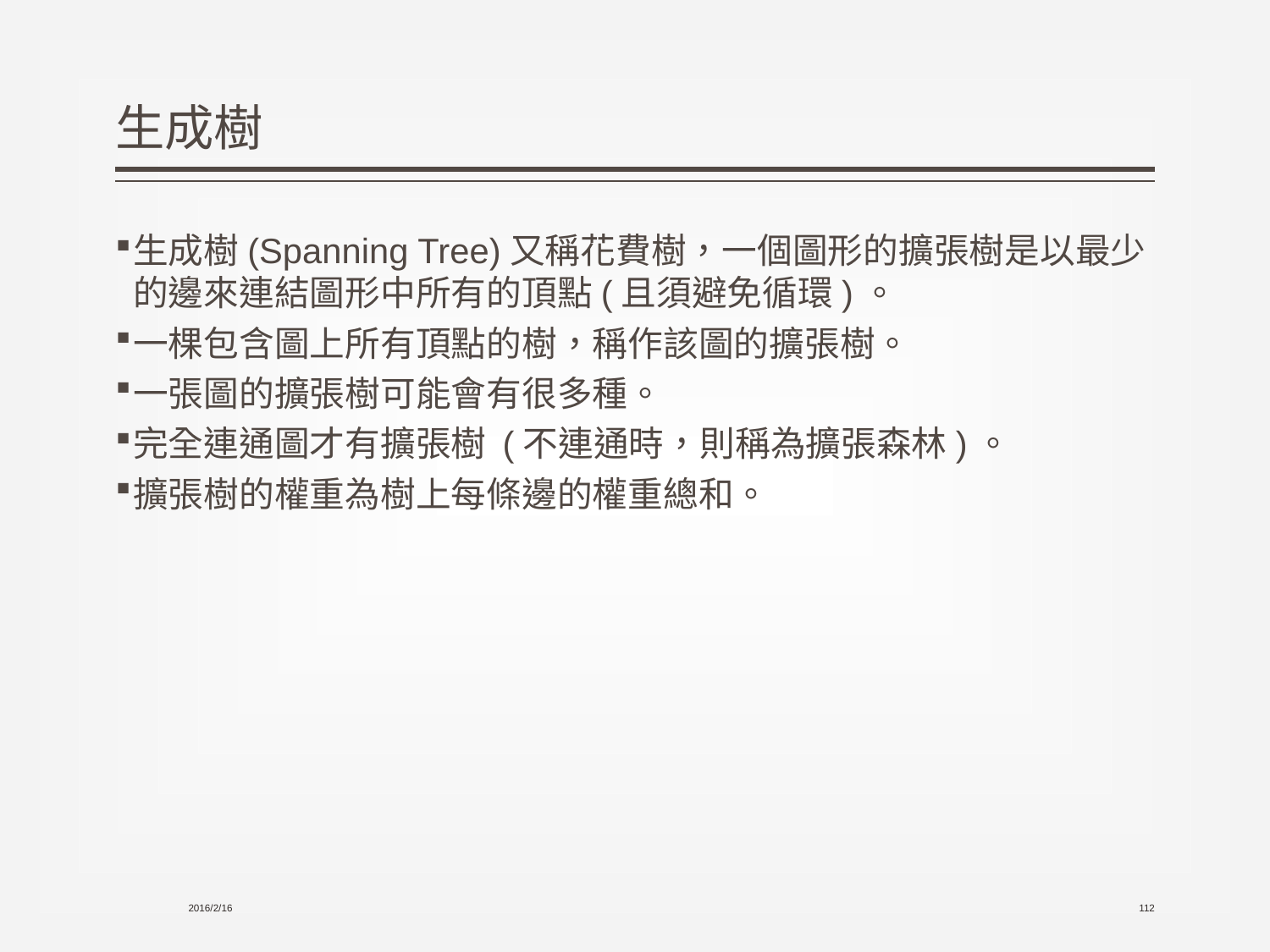

# 生成樹
生成樹(Spanning Tree)又稱花費樹，一個圖形的擴張樹是以最少的邊來連結圖形中所有的頂點(且須避免循環)。
一棵包含圖上所有頂點的樹，稱作該圖的擴張樹。
一張圖的擴張樹可能會有很多種。
完全連通圖才有擴張樹 (不連通時，則稱為擴張森林)。
擴張樹的權重為樹上每條邊的權重總和。

2016/2/16
112